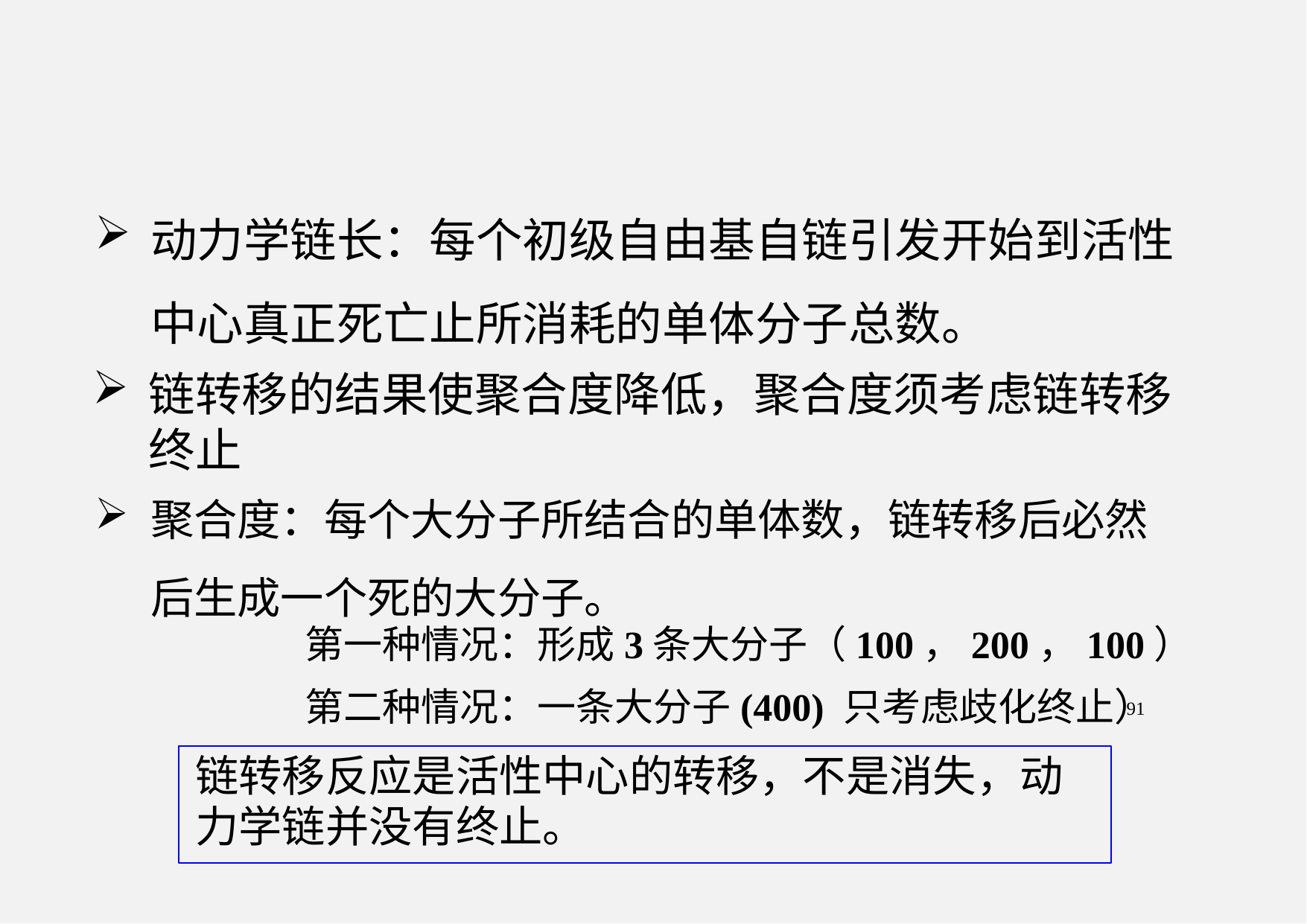

动力学链长：每个初级自由基自链引发开始到活性中心真正死亡止所消耗的单体分子总数。
链转移的结果使聚合度降低，聚合度须考虑链转移终止
聚合度：每个大分子所结合的单体数，链转移后必然后生成一个死的大分子。
第一种情况：形成3条大分子（100，200，100）

第二种情况：一条大分子(400) 只考虑歧化终止）
91

链转移反应是活性中心的转移，不是消失，动
力学链并没有终止。